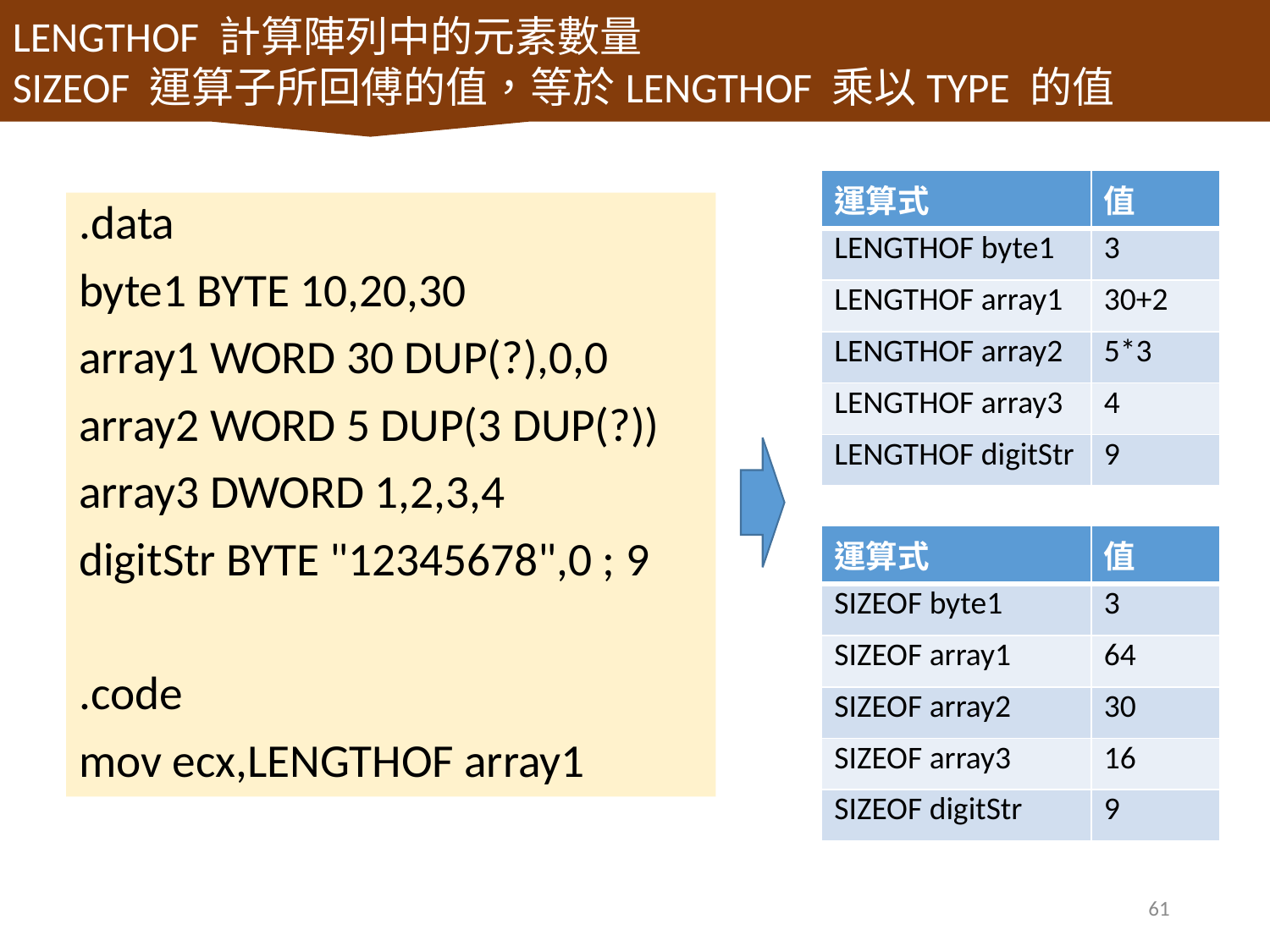

LENGTHOF 計算陣列中的元素數量
SIZEOF 運算子所回傅的值，等於LENGTHOF 乘以TYPE 的值
| 運算式 | 值 |
| --- | --- |
| LENGTHOF byte1 | 3 |
| LENGTHOF array1 | 30+2 |
| LENGTHOF array2 | 5\*3 |
| LENGTHOF array3 | 4 |
| LENGTHOF digitStr | 9 |
.data
byte1 BYTE 10,20,30
array1 WORD 30 DUP(?),0,0
array2 WORD 5 DUP(3 DUP(?))
array3 DWORD 1,2,3,4
digitStr BYTE "12345678",0 ; 9

.code
mov ecx,LENGTHOF array1

| 運算式 | 值 |
| --- | --- |
| SIZEOF byte1 | 3 |
| SIZEOF array1 | 64 |
| SIZEOF array2 | 30 |
| SIZEOF array3 | 16 |
| SIZEOF digitStr | 9 |
61